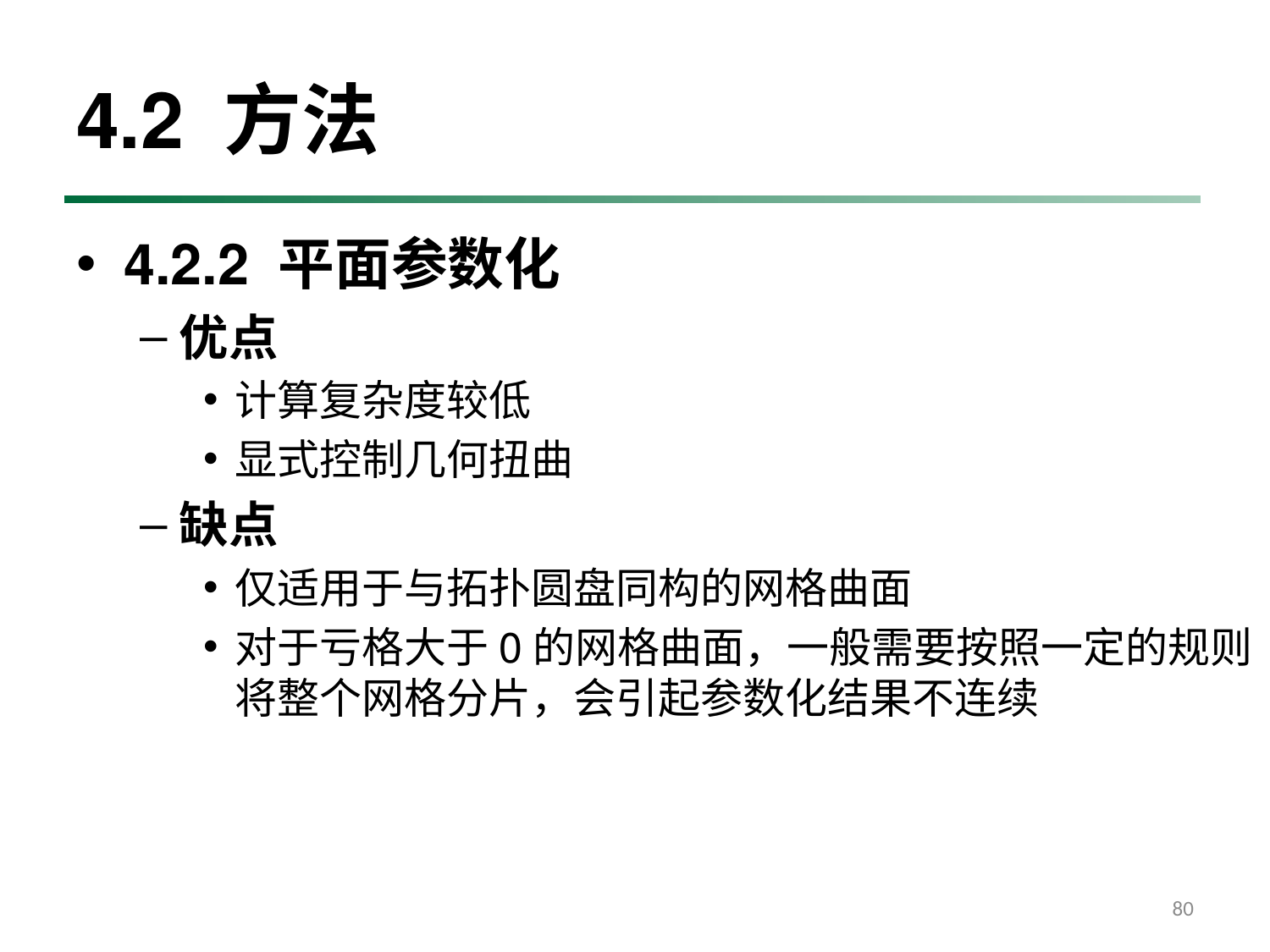

# 4.2 方法
4.2.2 平面参数化
优点
计算复杂度较低
显式控制几何扭曲
缺点
仅适用于与拓扑圆盘同构的网格曲面
对于亏格大于0的网格曲面，一般需要按照一定的规则将整个网格分片，会引起参数化结果不连续

80